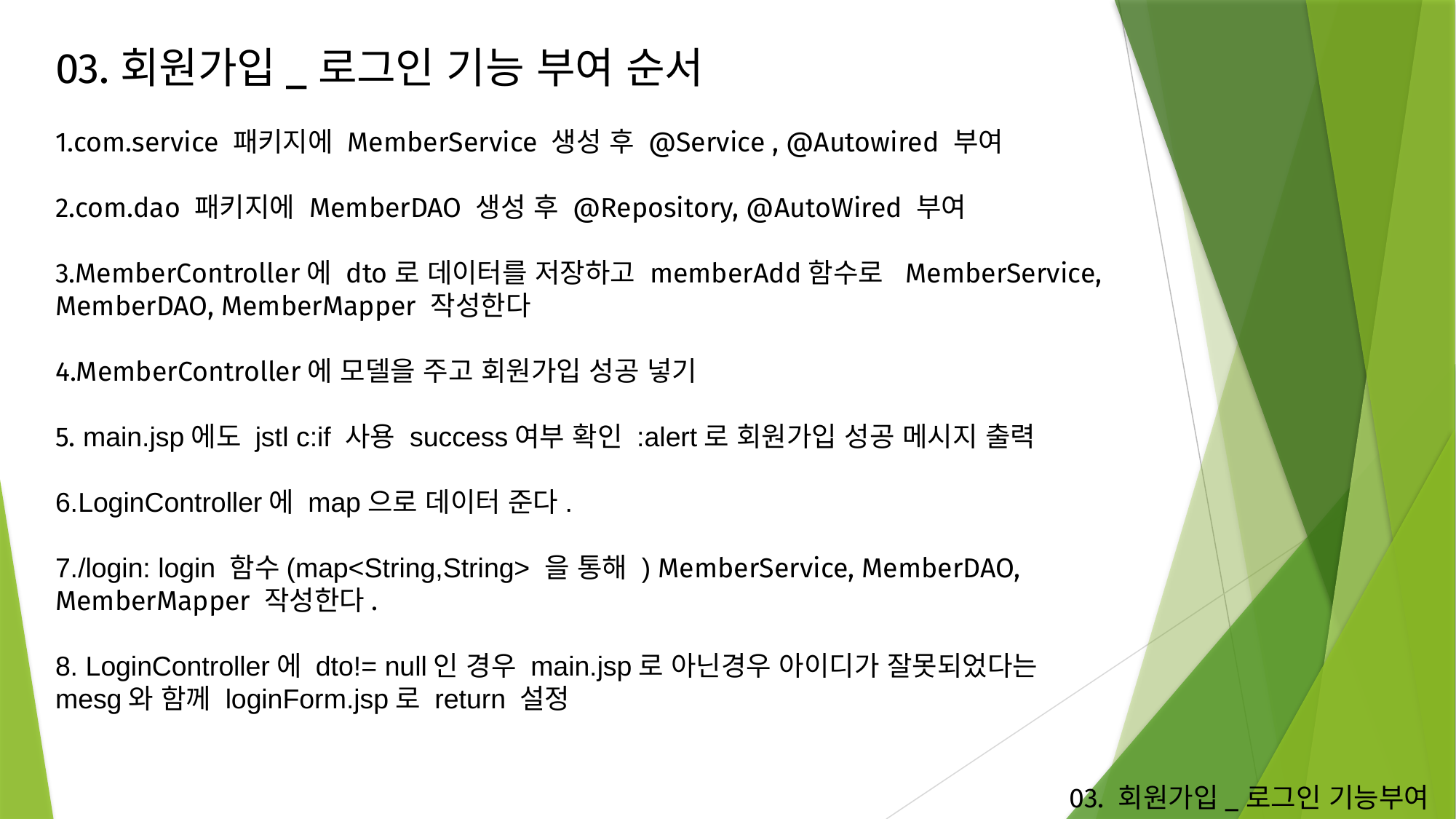

03.회원가입_로그인 기능 부여 순서

1.com.service 패키지에 MemberService 생성 후 @Service , @Autowired 부여

2.com.dao 패키지에 MemberDAO 생성 후 @Repository, @AutoWired 부여

3.MemberController에 dto로 데이터를 저장하고 memberAdd함수로  MemberService, MemberDAO, MemberMapper 작성한다

4.MemberController에 모델을 주고 회원가입 성공 넣기

5. main.jsp에도 jstl c:if 사용 success여부 확인 :alert로 회원가입 성공 메시지 출력

6.LoginController에 map으로 데이터 준다.

7./login: login 함수(map<String,String> 을 통해 ) MemberService, MemberDAO, MemberMapper 작성한다.

8. LoginController에 dto!= null인 경우 main.jsp로 아닌경우 아이디가 잘못되었다는 mesg와 함께 loginForm.jsp로 return 설정

03. 회원가입_로그인 기능부여